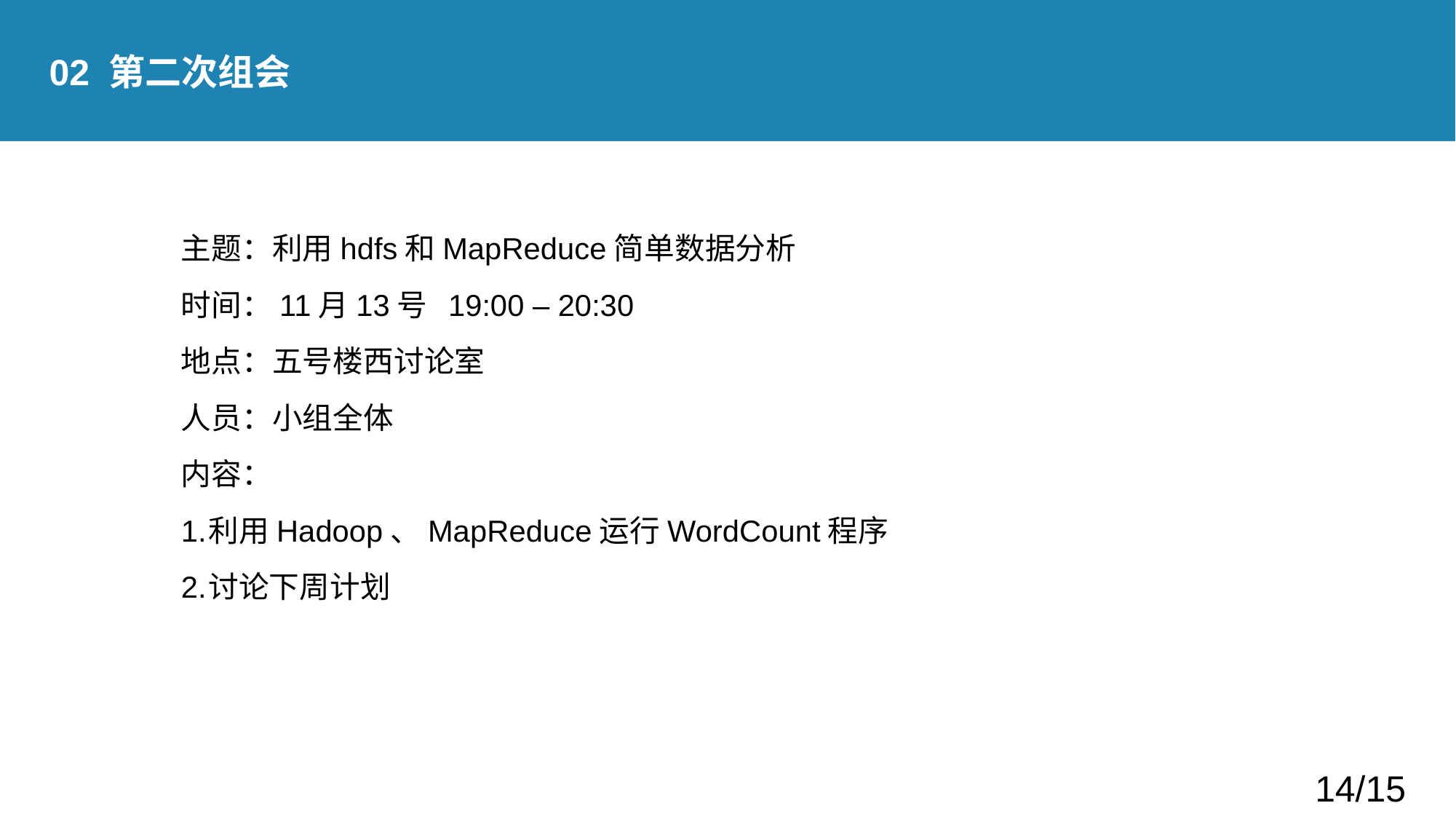

02 第二次组会
主题：利用hdfs和MapReduce简单数据分析
时间：11月13号  19:00 – 20:30
地点：五号楼西讨论室
人员：小组全体
内容：
利用Hadoop、MapReduce运行WordCount程序
讨论下周计划

14/15